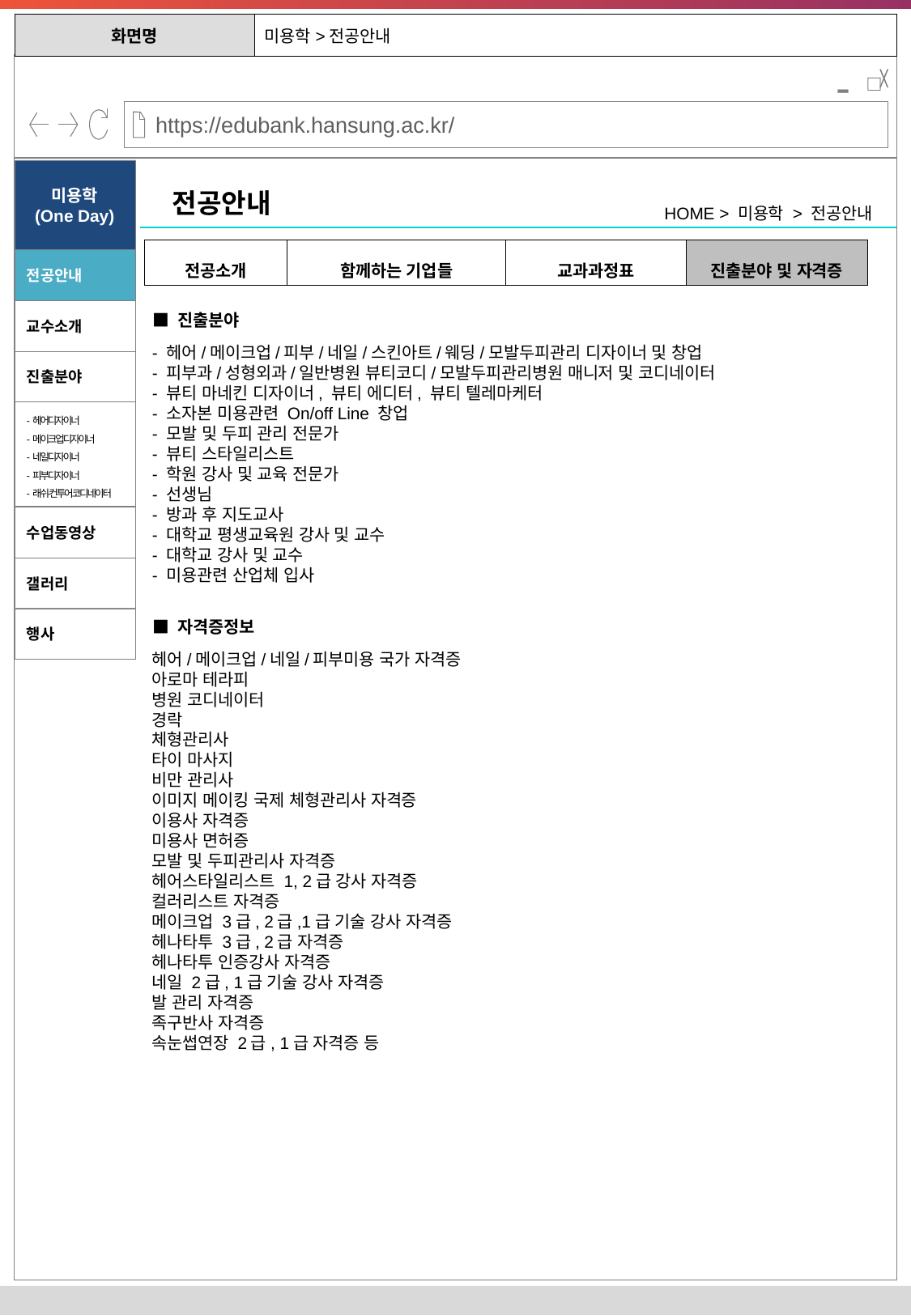

| 화면명 | 미용학>전공안내 |
| --- | --- |
-
미용학
(One Day)
전공안내
HOME > 미용학 > 전공안내
| 전공소개 | 함께하는 기업들 | 교과과정표 | 진출분야 및 자격증 |
| --- | --- | --- | --- |
전공안내
교수소개
■ 진출분야
- 헤어/메이크업/피부/네일/스킨아트/웨딩/모발두피관리 디자이너 및 창업
- 피부과/성형외과/일반병원 뷰티코디/모발두피관리병원 매니저 및 코디네이터
- 뷰티 마네킨 디자이너, 뷰티 에디터, 뷰티 텔레마케터
- 소자본 미용관련 On/off Line 창업
- 모발 및 두피 관리 전문가
- 뷰티 스타일리스트
- 학원 강사 및 교육 전문가
- 선생님
- 방과 후 지도교사
- 대학교 평생교육원 강사 및 교수
- 대학교 강사 및 교수
- 미용관련 산업체 입사
진출분야
-헤어디자이너
-메이크업디자이너
-네일디자이너
-피부디자이너
-래쉬∙컨투어코디네이터
수업동영상
갤러리
행사
■ 자격증정보
헤어/메이크업/네일/피부미용 국가 자격증
아로마 테라피
병원 코디네이터
경락
체형관리사
타이 마사지
비만 관리사
이미지 메이킹 국제 체형관리사 자격증
이용사 자격증
미용사 면허증
모발 및 두피관리사 자격증
헤어스타일리스트 1, 2급 강사 자격증
컬러리스트 자격증
메이크업 3급, 2급,1급 기술 강사 자격증
헤나타투 3급, 2급 자격증
헤나타투 인증강사 자격증
네일 2급, 1급 기술 강사 자격증
발 관리 자격증
족구반사 자격증
속눈썹연장 2급, 1급 자격증 등